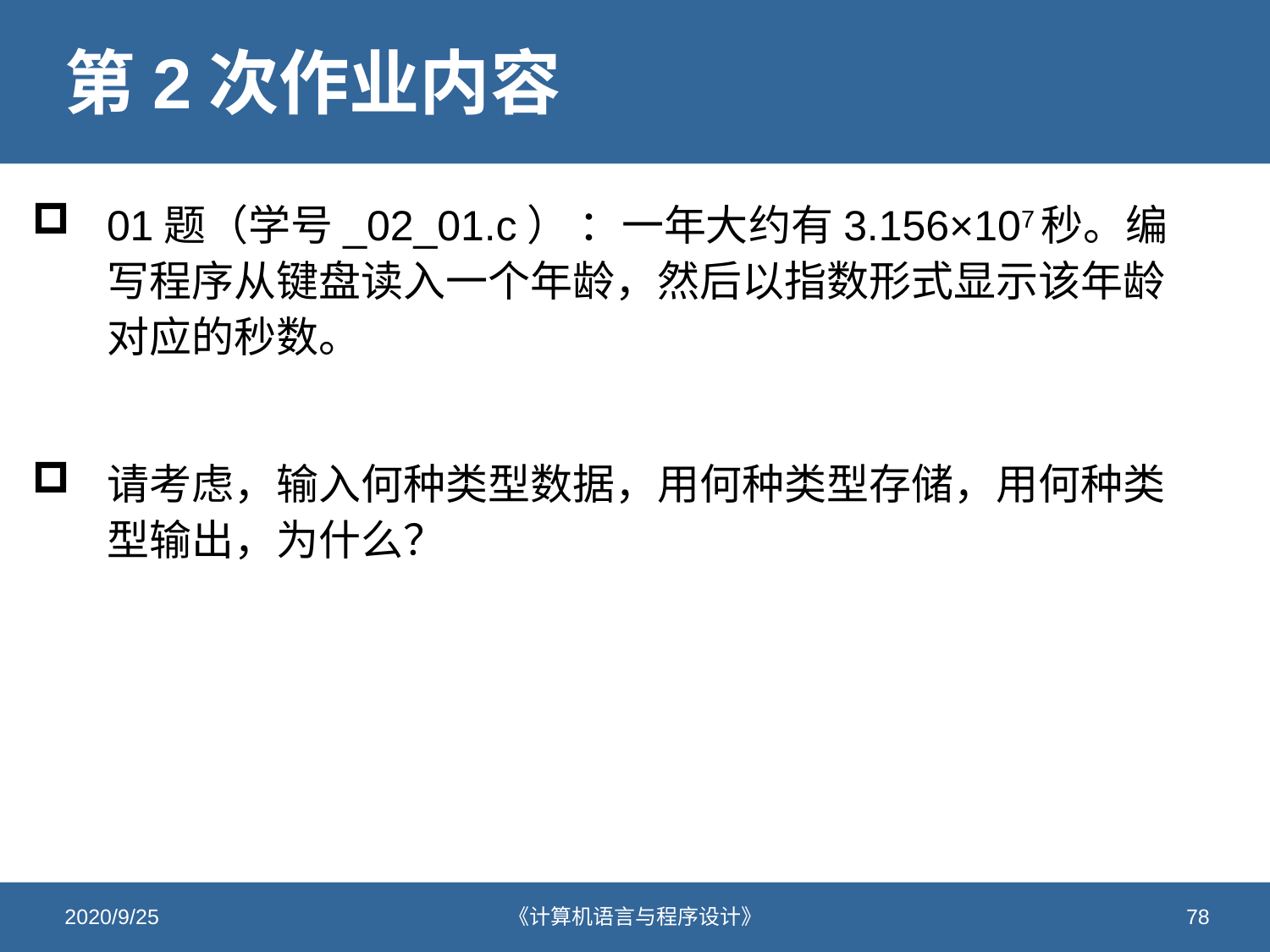

# 第2次作业内容
01题（学号_02_01.c） ：一年大约有3.156×107秒。编写程序从键盘读入一个年龄，然后以指数形式显示该年龄对应的秒数。

请考虑，输入何种类型数据，用何种类型存储，用何种类型输出，为什么？
2020/9/25
《计算机语言与程序设计》
78